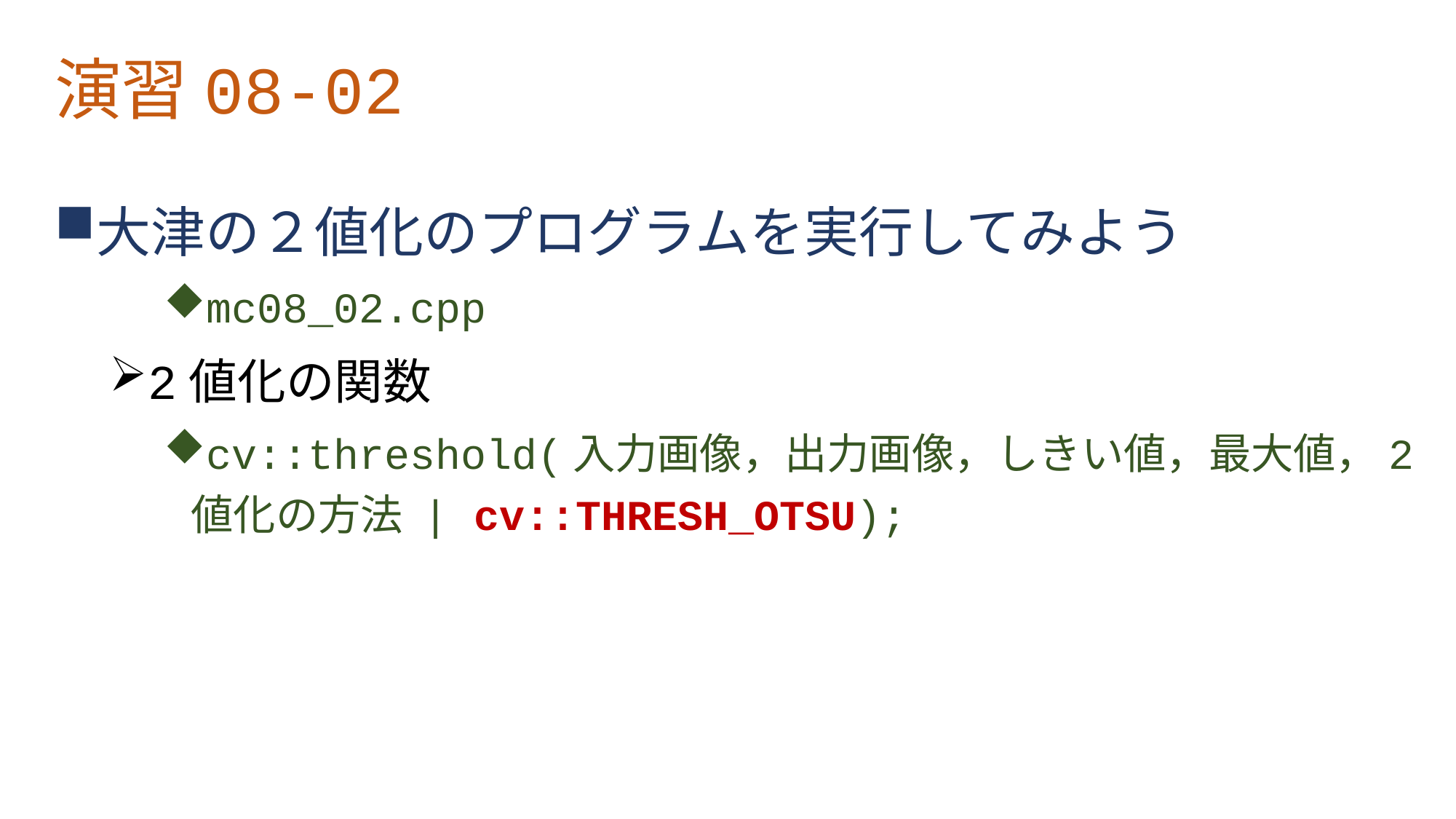

# 演習08-02
大津の２値化のプログラムを実行してみよう
mc08_02.cpp
2値化の関数
cv::threshold(入力画像，出力画像，しきい値，最大値，2値化の方法 | cv::THRESH_OTSU);